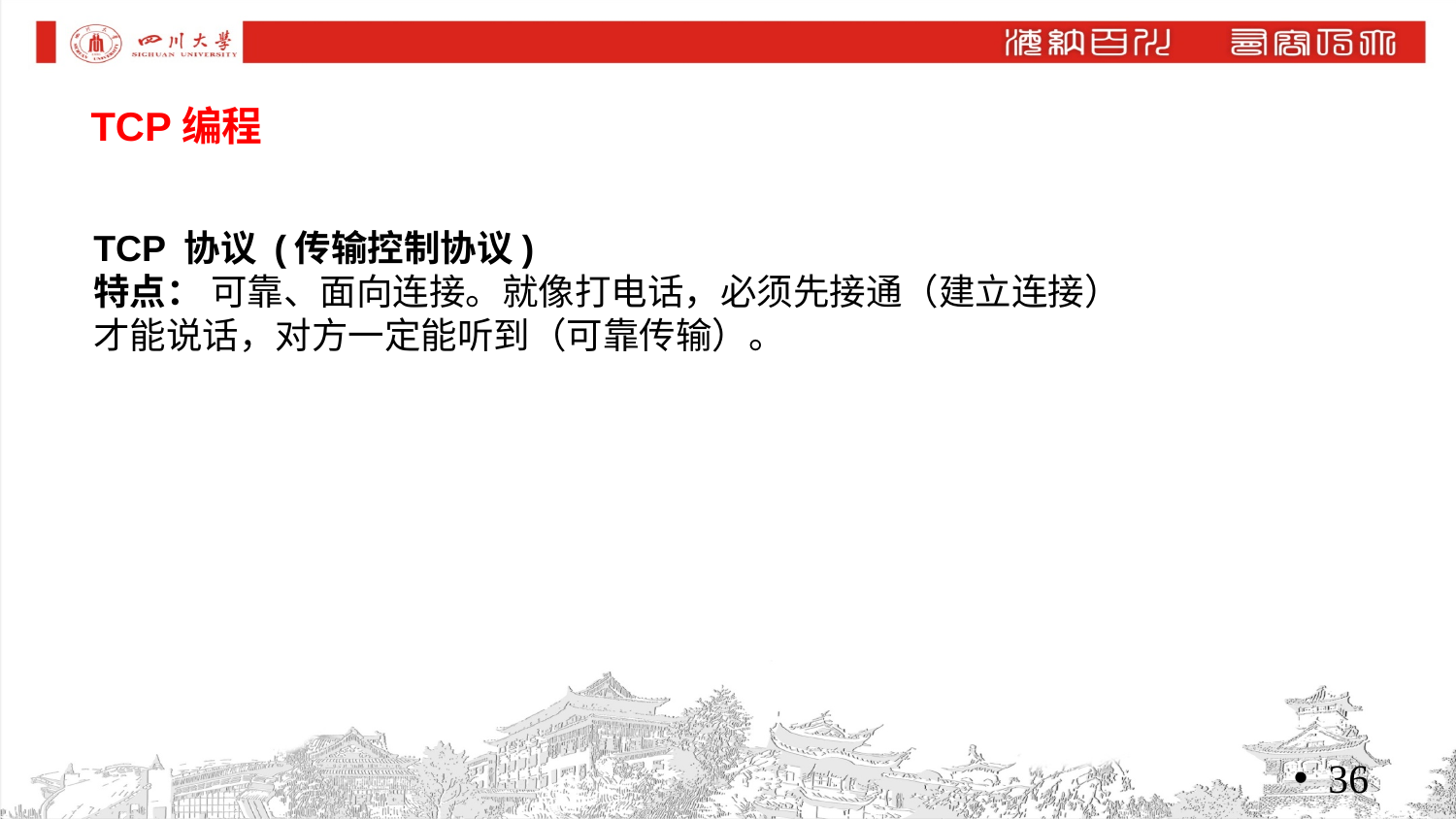

TCP编程
TCP 协议 (传输控制协议)
特点： 可靠、面向连接。就像打电话，必须先接通（建立连接）才能说话，对方一定能听到（可靠传输）。

36